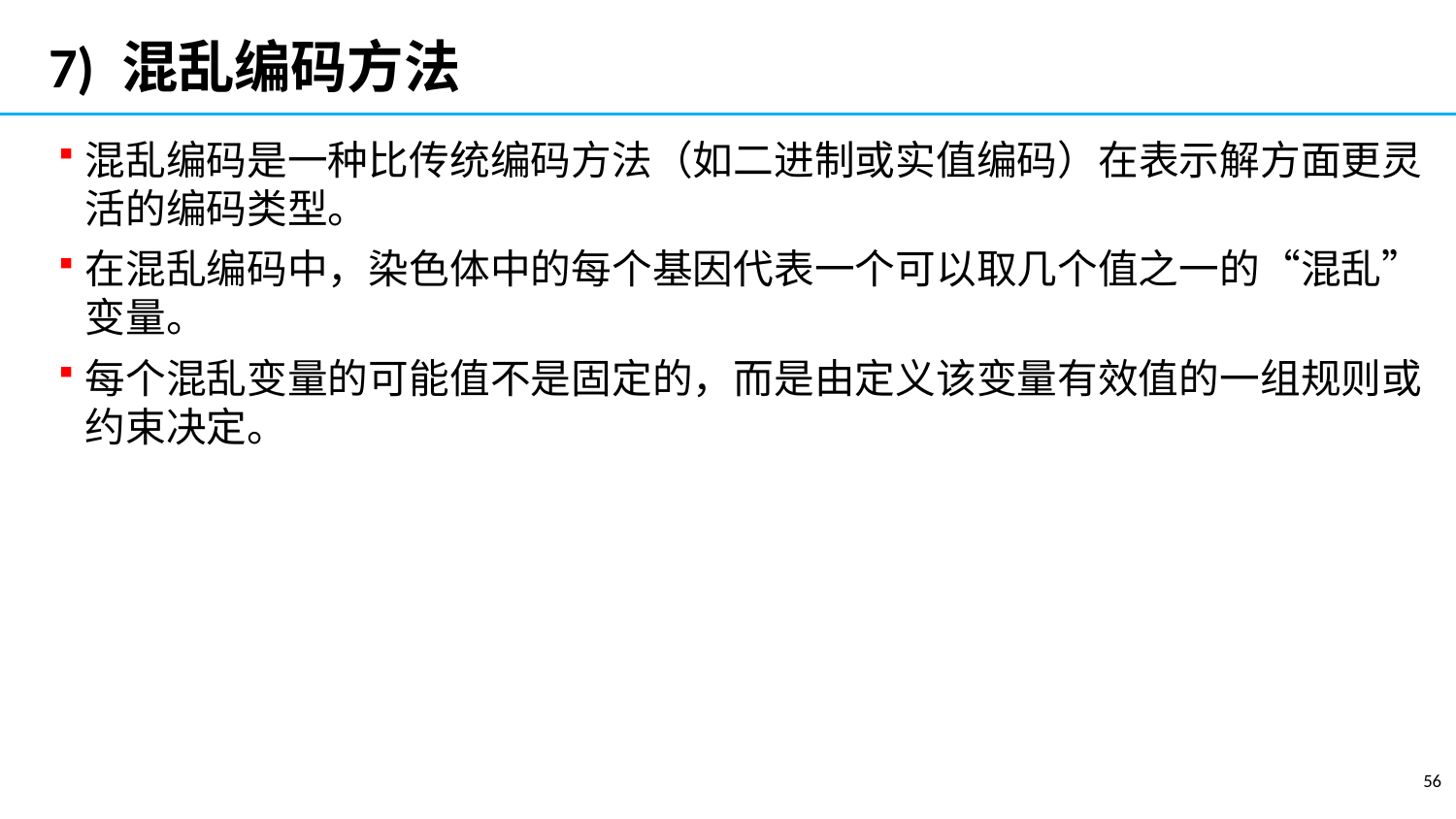

# 7) 混乱编码方法

混乱编码是一种比传统编码方法（如二进制或实值编码）在表示解方面更灵活的编码类型。
在混乱编码中，染色体中的每个基因代表一个可以取几个值之一的“混乱”变量。
每个混乱变量的可能值不是固定的，而是由定义该变量有效值的一组规则或约束决定。
56